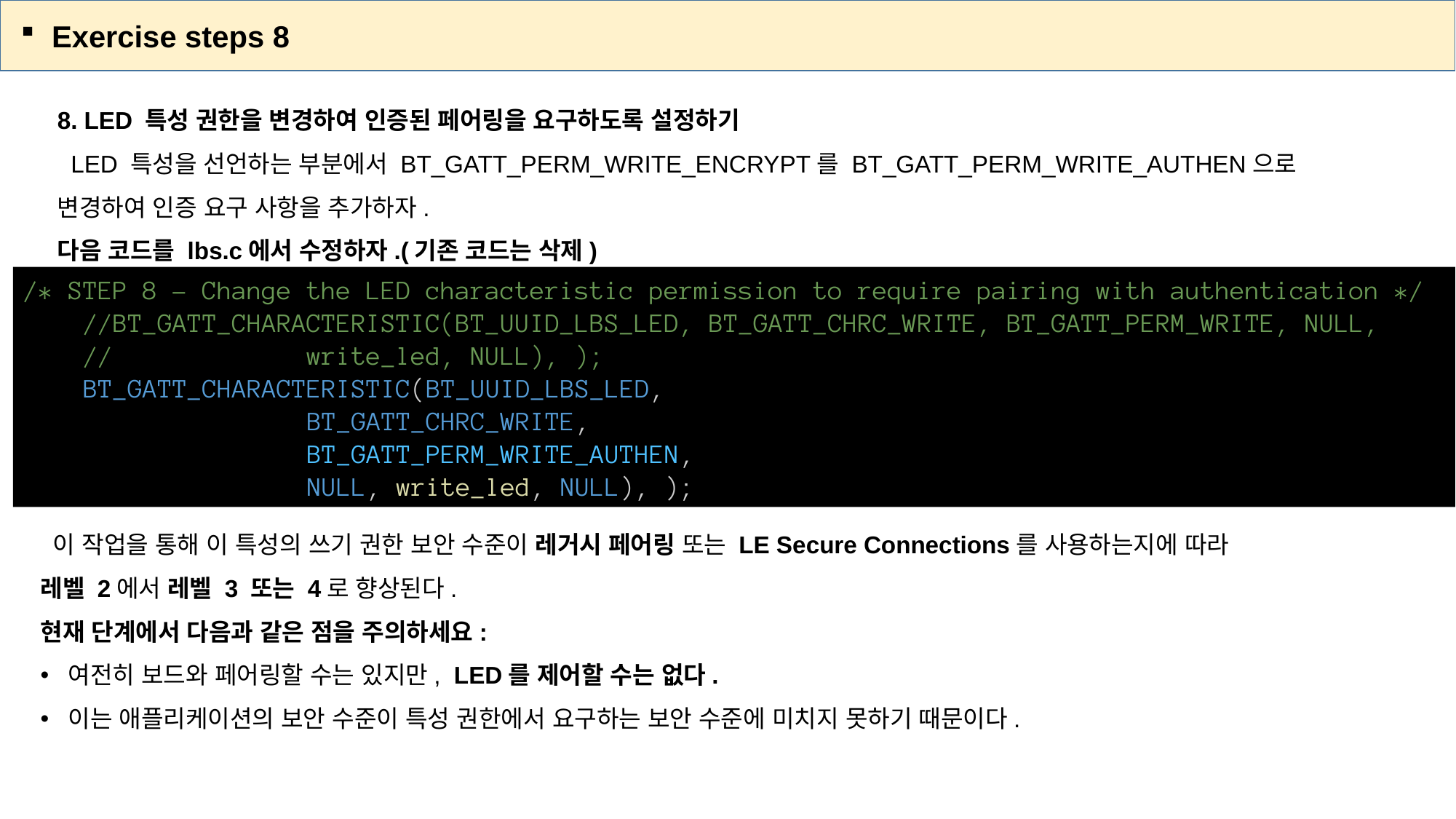

Exercise steps 8
 LED 특성 권한을 변경하여 인증된 페어링을 요구하도록 설정하기
  LED 특성을 선언하는 부분에서 BT_GATT_PERM_WRITE_ENCRYPT를 BT_GATT_PERM_WRITE_AUTHEN으로 변경하여 인증 요구 사항을 추가하자.
다음 코드를 lbs.c에서 수정하자.(기존 코드는 삭제)
/* STEP 8 - Change the LED characteristic permission to require pairing with authentication */
    //BT_GATT_CHARACTERISTIC(BT_UUID_LBS_LED, BT_GATT_CHRC_WRITE, BT_GATT_PERM_WRITE, NULL,
    //             write_led, NULL), );
    BT_GATT_CHARACTERISTIC(BT_UUID_LBS_LED,
                   BT_GATT_CHRC_WRITE,
                   BT_GATT_PERM_WRITE_AUTHEN,
                   NULL, write_led, NULL), );
 이 작업을 통해 이 특성의 쓰기 권한 보안 수준이 레거시 페어링 또는 LE Secure Connections를 사용하는지에 따라
레벨 2에서 레벨 3 또는 4로 향상된다.
현재 단계에서 다음과 같은 점을 주의하세요:
  여전히 보드와 페어링할 수는 있지만,  LED를 제어할 수는 없다.
  이는 애플리케이션의 보안 수준이 특성 권한에서 요구하는 보안 수준에 미치지 못하기 때문이다.